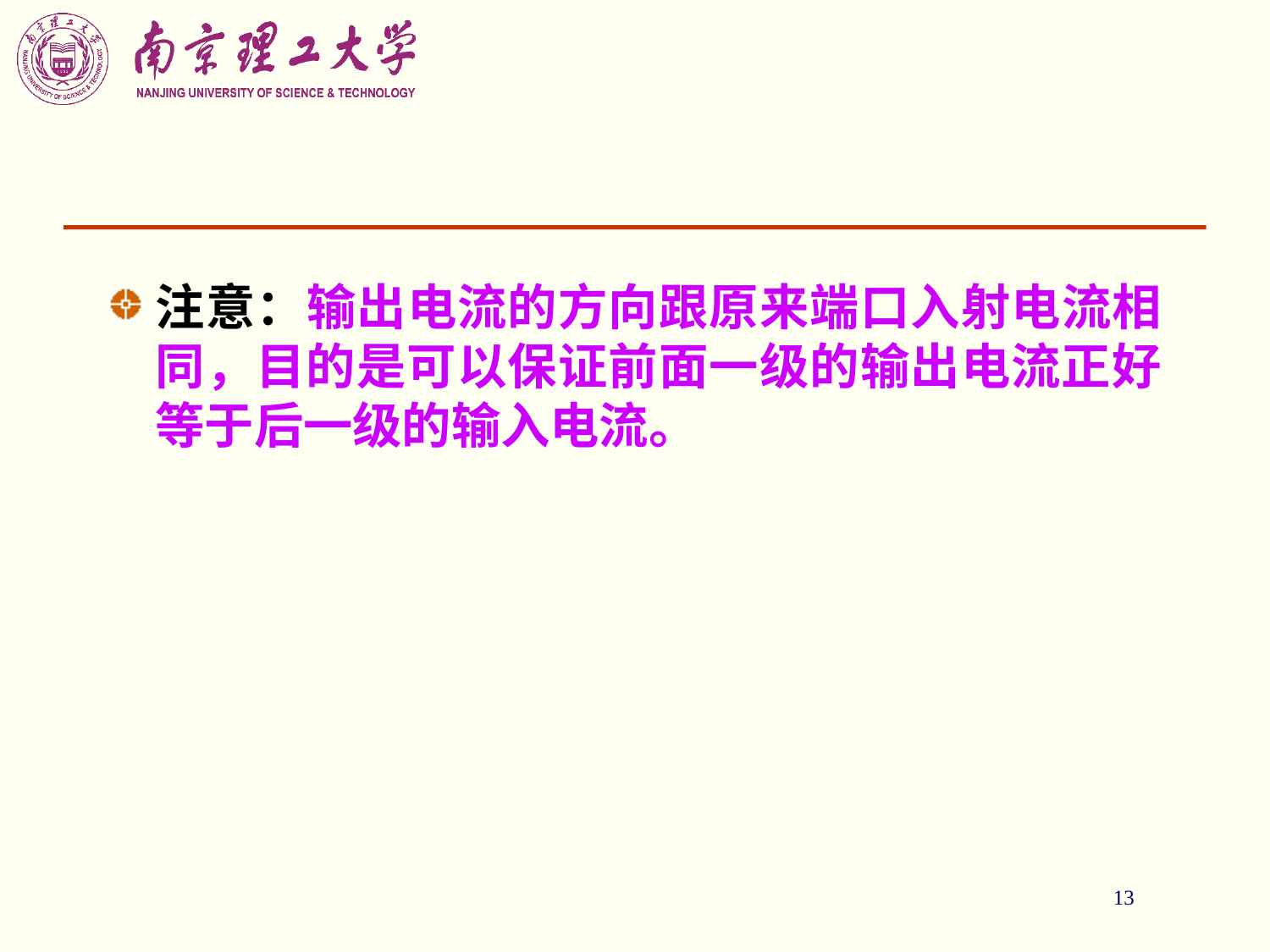

13

注意：输出电流的方向跟原来端口入射电流相同，目的是可以保证前面一级的输出电流正好等于后一级的输入电流。